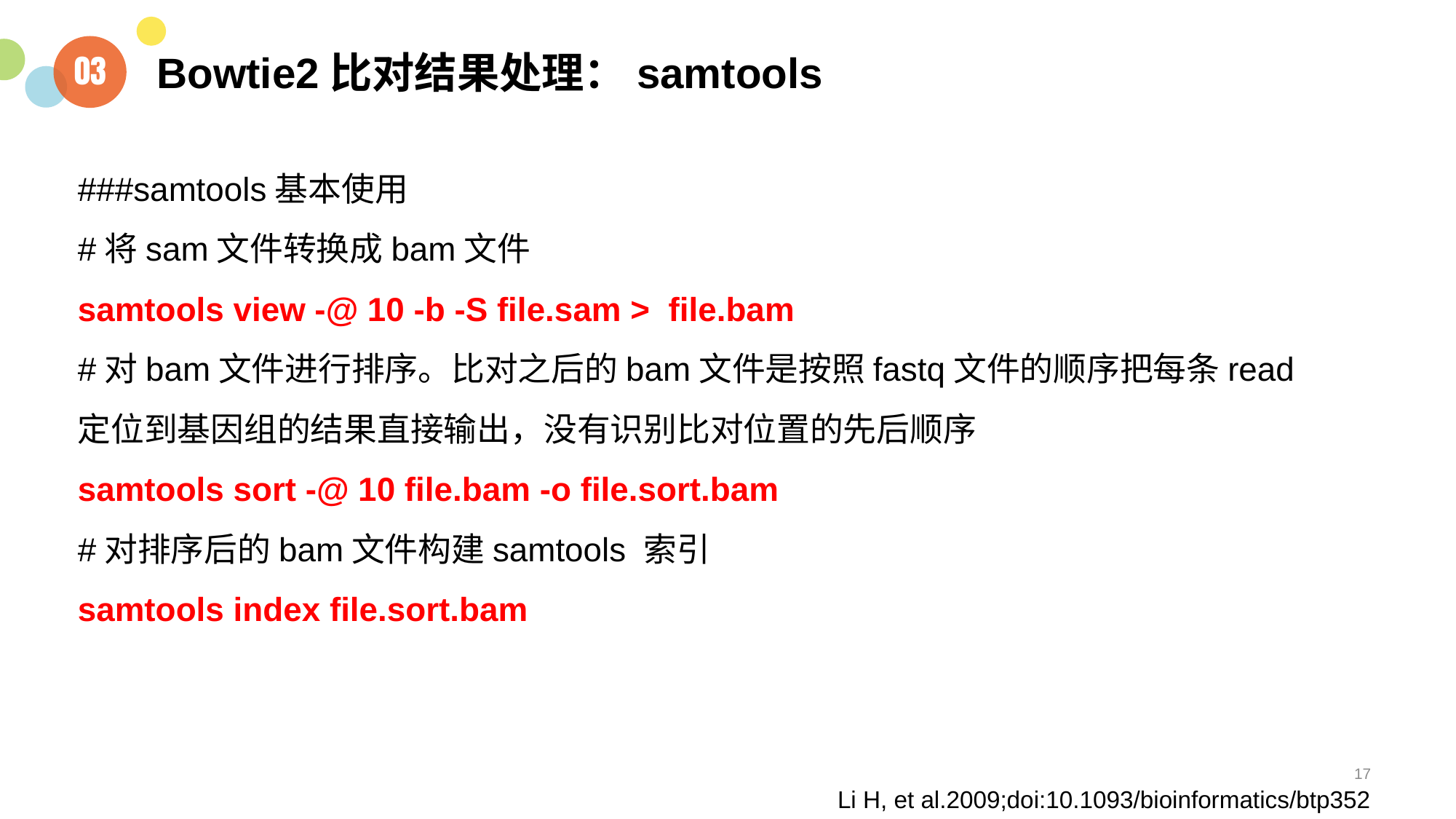

Bowtie2比对结果处理：samtools
03

###samtools基本使用
#将sam文件转换成bam文件
samtools view -@ 10 -b -S file.sam >  file.bam
#对bam文件进行排序。比对之后的bam文件是按照fastq文件的顺序把每条read定位到基因组的结果直接输出，没有识别比对位置的先后顺序
samtools sort -@ 10 file.bam -o file.sort.bam
#对排序后的bam文件构建samtools 索引
samtools index file.sort.bam
17
Li H, et al.2009;doi:10.1093/bioinformatics/btp352